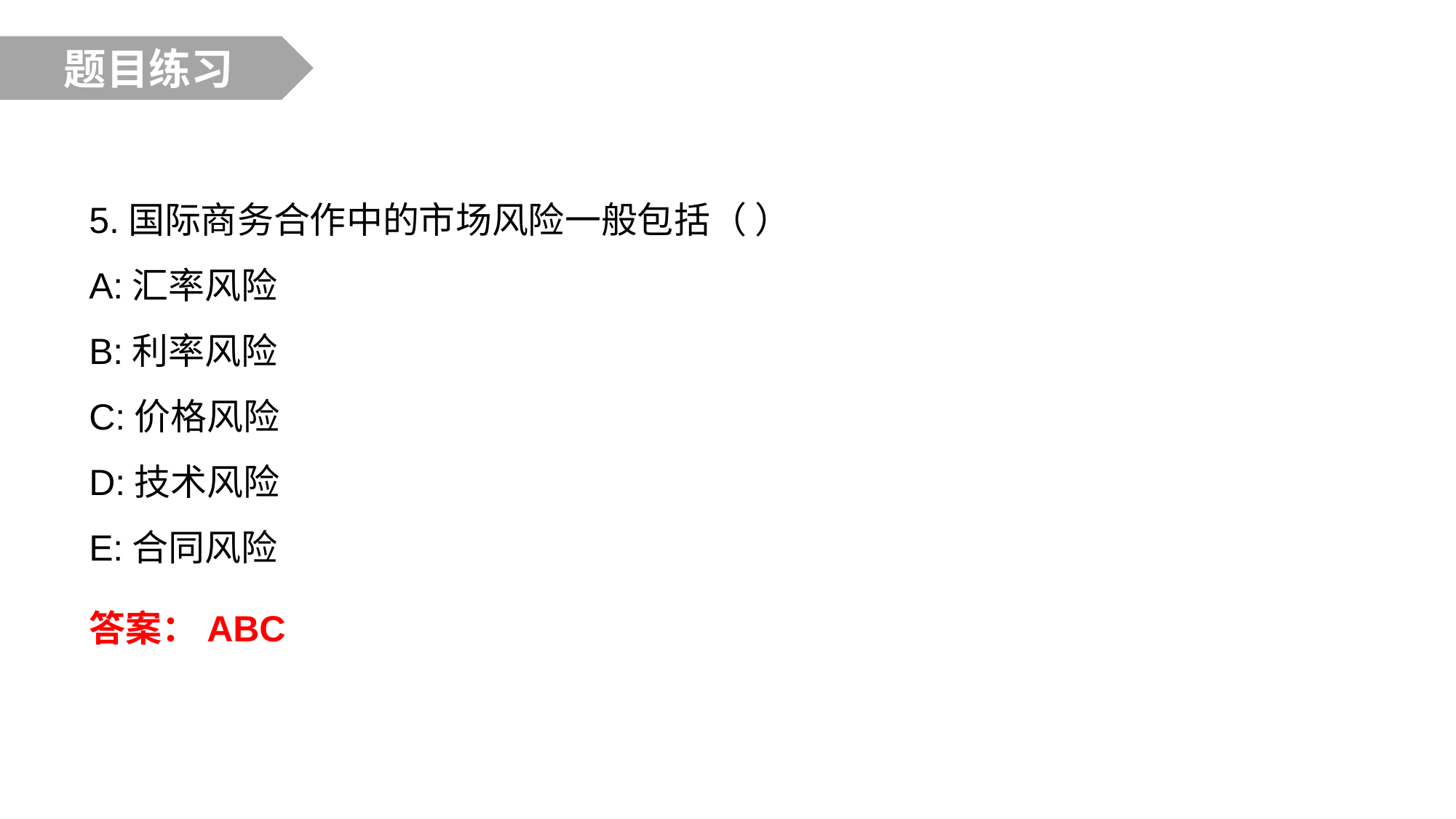

题目练习
5.国际商务合作中的市场风险一般包括（ ）
A:汇率风险
B:利率风险
C:价格风险
D:技术风险
E:合同风险
答案：ABC